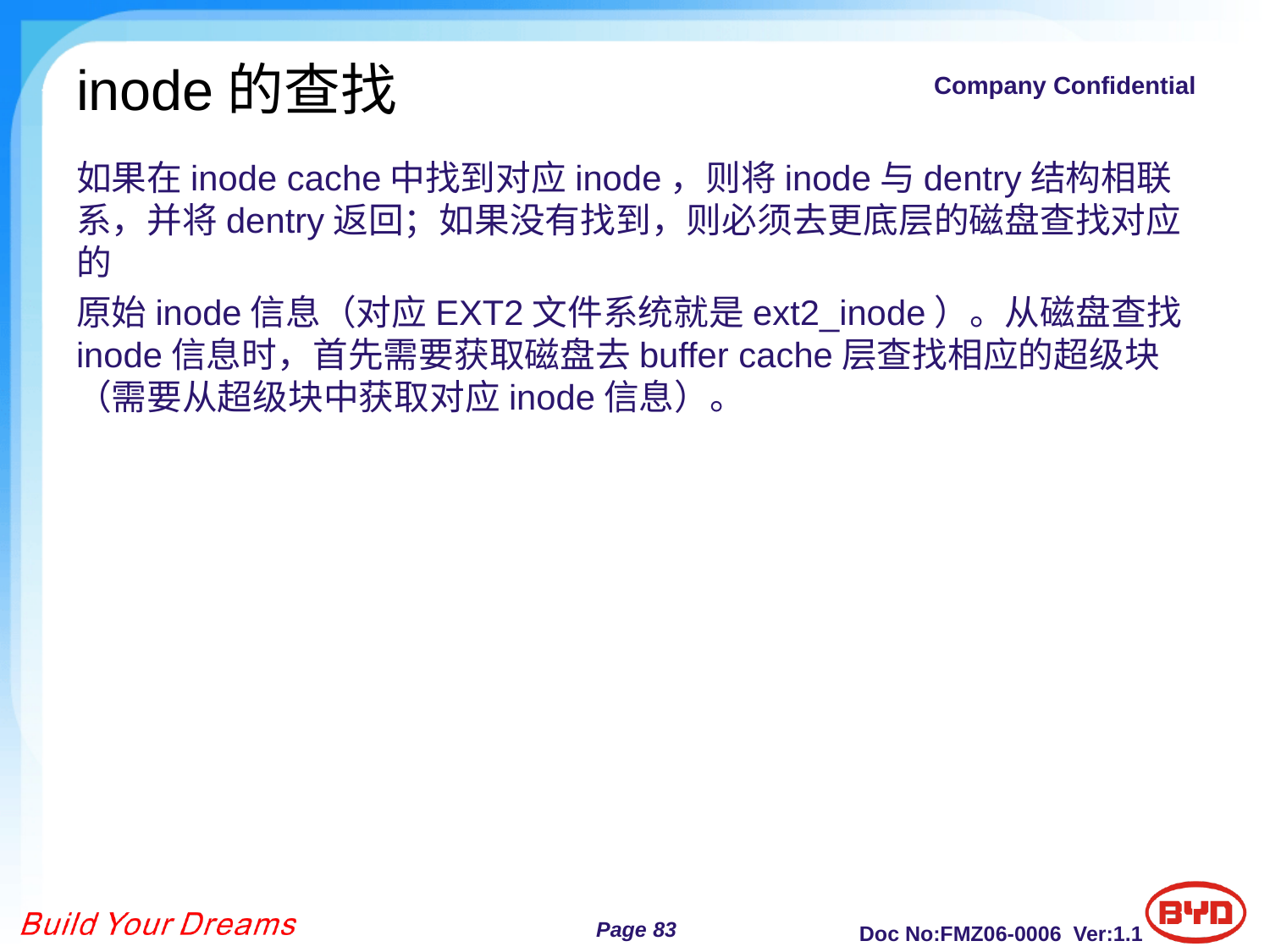

# inode的查找
如果在inode cache中找到对应inode，则将inode与dentry结构相联系，并将dentry返回；如果没有找到，则必须去更底层的磁盘查找对应的
原始inode信息（对应EXT2文件系统就是ext2_inode）。从磁盘查找inode信息时，首先需要获取磁盘去buffer cache层查找相应的超级块（需要从超级块中获取对应inode信息）。